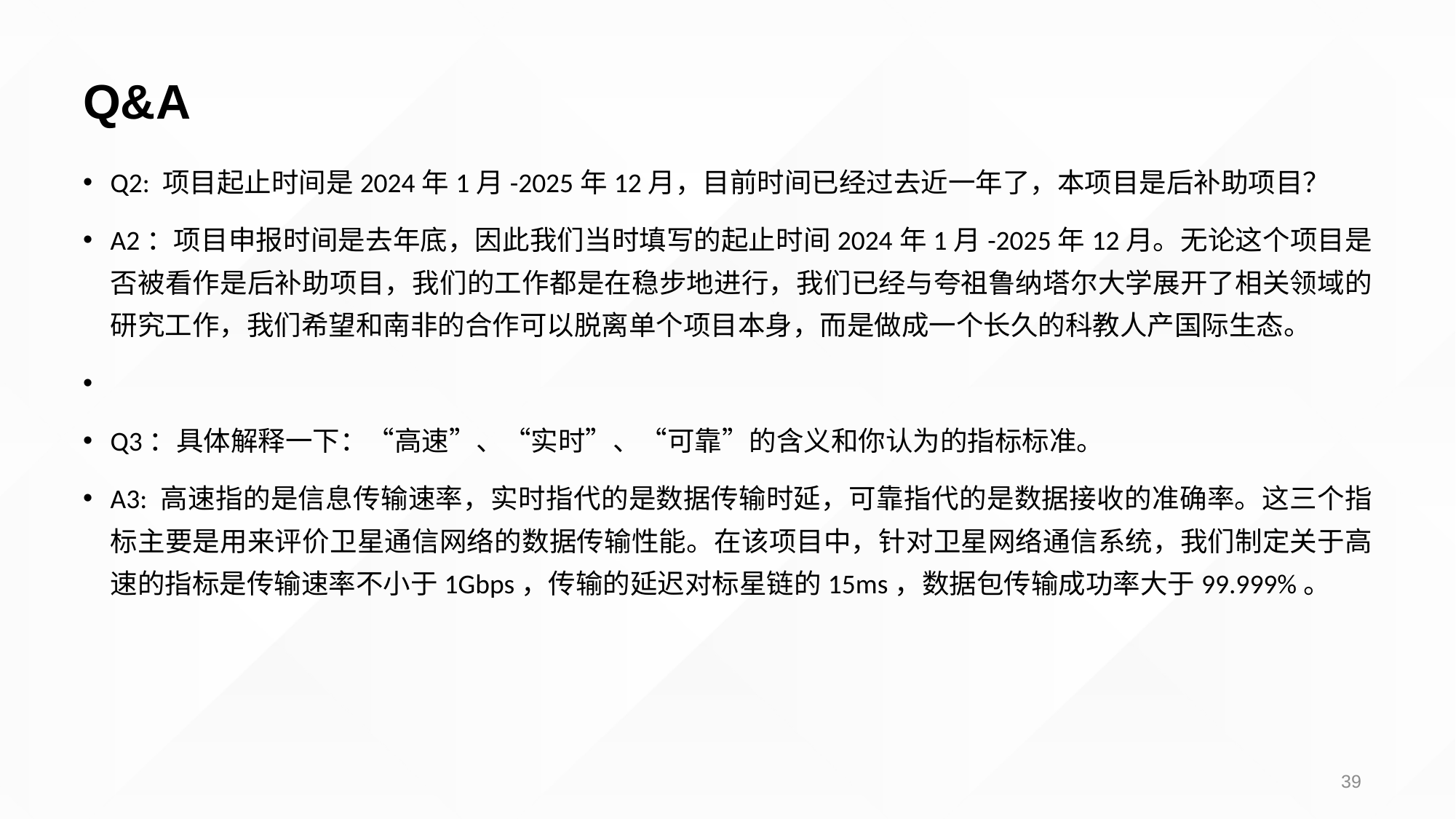

# Q&A
Q2: 项目起止时间是2024年1月-2025年12月，目前时间已经过去近一年了，本项目是后补助项目？
A2：项目申报时间是去年底，因此我们当时填写的起止时间2024年1月-2025年12月。无论这个项目是否被看作是后补助项目，我们的工作都是在稳步地进行，我们已经与夸祖鲁纳塔尔大学展开了相关领域的研究工作，我们希望和南非的合作可以脱离单个项目本身，而是做成一个长久的科教人产国际生态。

Q3：具体解释一下：“高速”、“实时”、“可靠”的含义和你认为的指标标准。
A3: 高速指的是信息传输速率，实时指代的是数据传输时延，可靠指代的是数据接收的准确率。这三个指标主要是用来评价卫星通信网络的数据传输性能。在该项目中，针对卫星网络通信系统，我们制定关于高速的指标是传输速率不小于1Gbps，传输的延迟对标星链的15ms，数据包传输成功率大于99.999%。
39